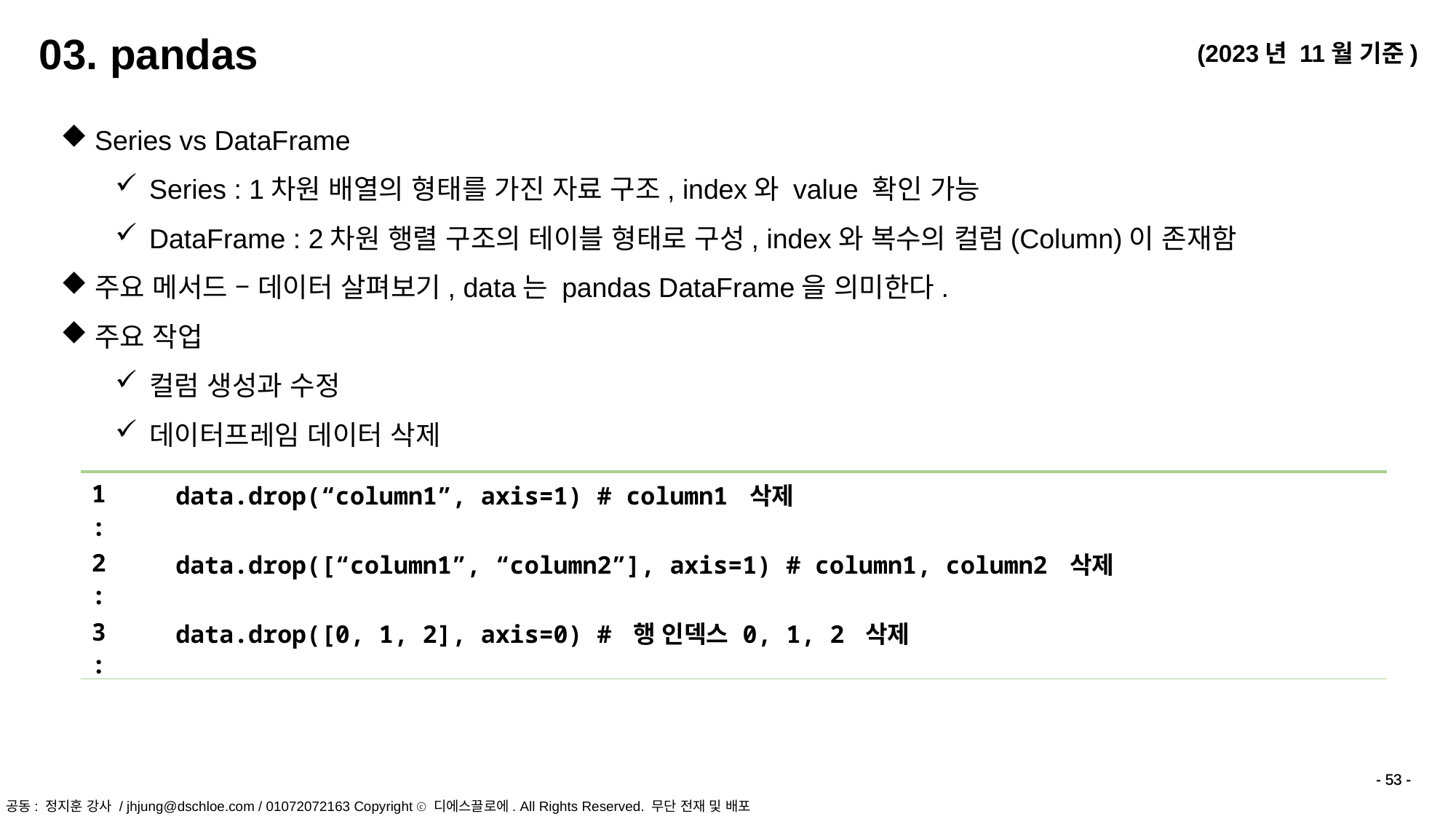

03. pandas
Series vs DataFrame
Series : 1차원 배열의 형태를 가진 자료 구조, index와 value 확인 가능
DataFrame : 2차원 행렬 구조의 테이블 형태로 구성, index와 복수의 컬럼(Column)이 존재함
주요 메서드 – 데이터 살펴보기, data는 pandas DataFrame을 의미한다.
주요 작업
컬럼 생성과 수정
데이터프레임 데이터 삭제
| 1 : | data.drop(“column1”, axis=1) # column1 삭제 |
| --- | --- |
| 2 : | data.drop([“column1”, “column2”], axis=1) # column1, column2 삭제 |
| 3 : | data.drop([0, 1, 2], axis=0) # 행 인덱스 0, 1, 2 삭제 |
- 53 -